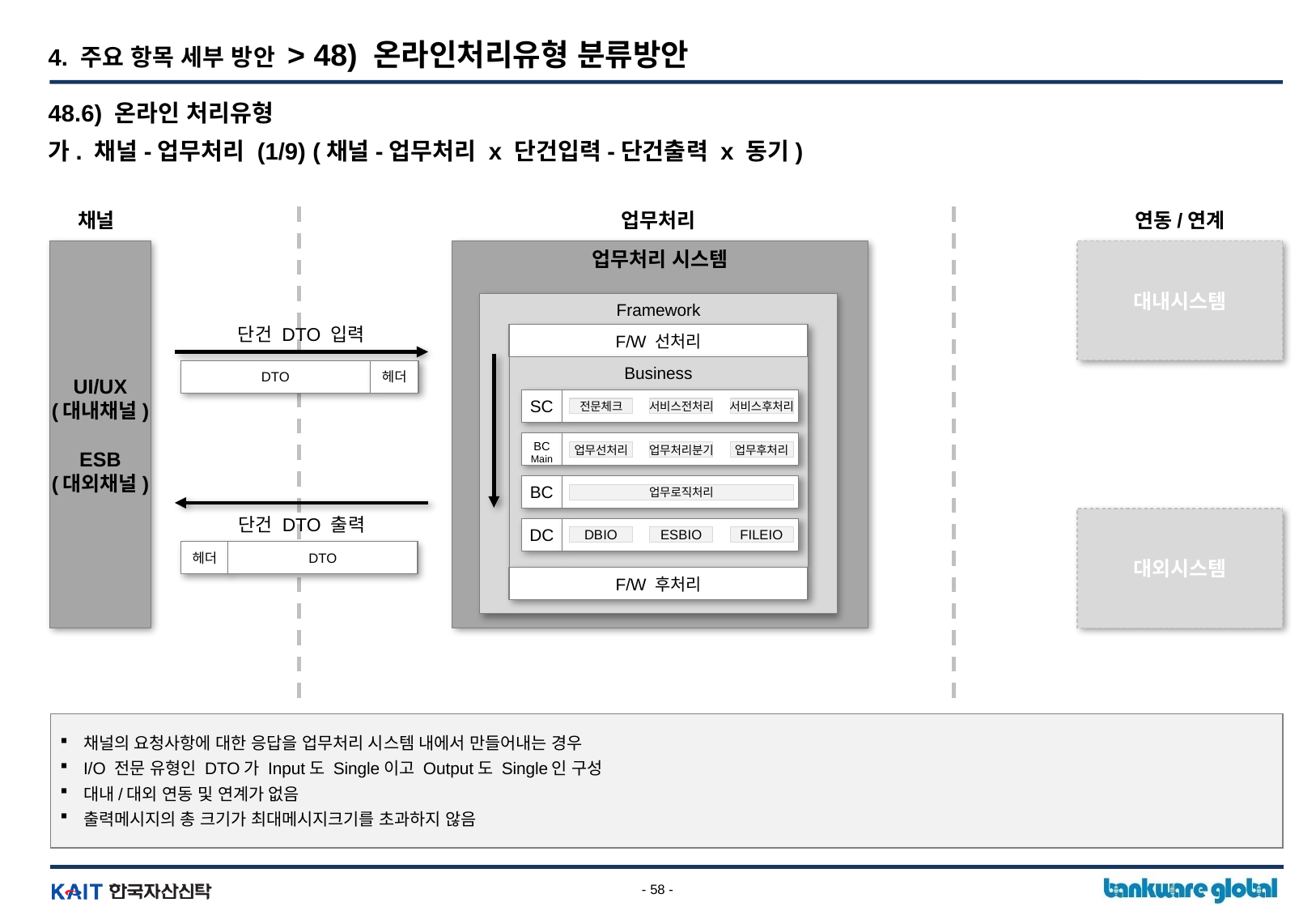

4. 주요 항목 세부 방안 > 48) 온라인처리유형 분류방안
48.6) 온라인 처리유형
가. 채널-업무처리 (1/9) (채널-업무처리 x 단건입력-단건출력 x 동기)
채널
연동/연계
업무처리
UI/UX
(대내채널)

ESB
(대외채널)
업무처리 시스템
대내시스템
Framework
단건 DTO 입력
F/W 선처리
Business
DTO
헤더
SC

전문체크
서비스전처리
서비스후처리
BC
Main

업무선처리
업무처리분기
업무후처리
BC

업무로직처리
단건 DTO 출력
대외시스템
DC

DBIO
ESBIO
FILEIO
헤더
DTO
F/W 후처리
채널의 요청사항에 대한 응답을 업무처리 시스템 내에서 만들어내는 경우
I/O 전문 유형인 DTO가 Input도 Single이고 Output도 Single인 구성
대내/대외 연동 및 연계가 없음
출력메시지의 총 크기가 최대메시지크기를 초과하지 않음